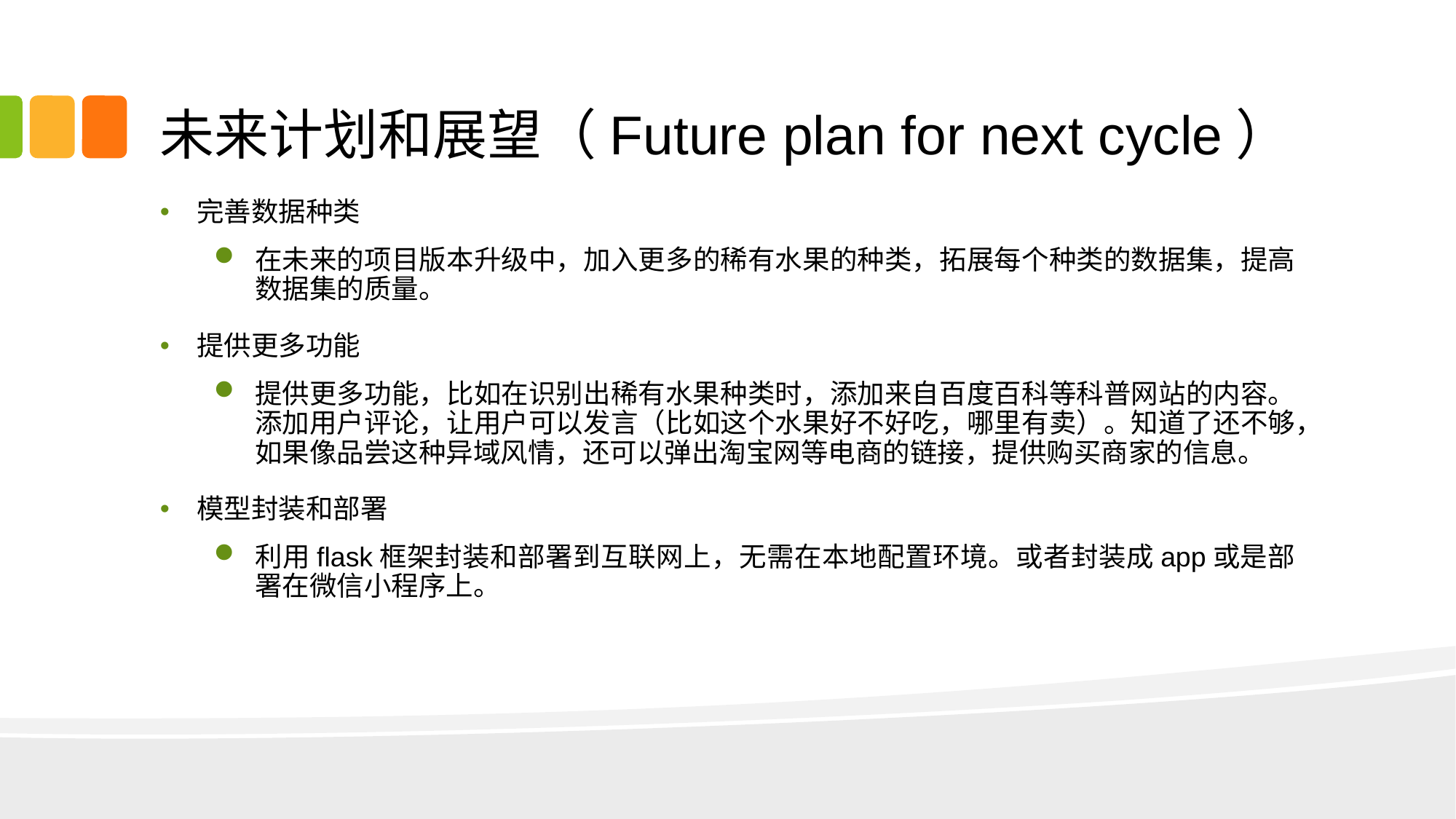

# 未来计划和展望（Future plan for next cycle）
完善数据种类
在未来的项目版本升级中，加入更多的稀有水果的种类，拓展每个种类的数据集，提高数据集的质量。
提供更多功能
提供更多功能，比如在识别出稀有水果种类时，添加来自百度百科等科普网站的内容。添加用户评论，让用户可以发言（比如这个水果好不好吃，哪里有卖）。知道了还不够，如果像品尝这种异域风情，还可以弹出淘宝网等电商的链接，提供购买商家的信息。
模型封装和部署
利用flask框架封装和部署到互联网上，无需在本地配置环境。或者封装成app或是部署在微信小程序上。